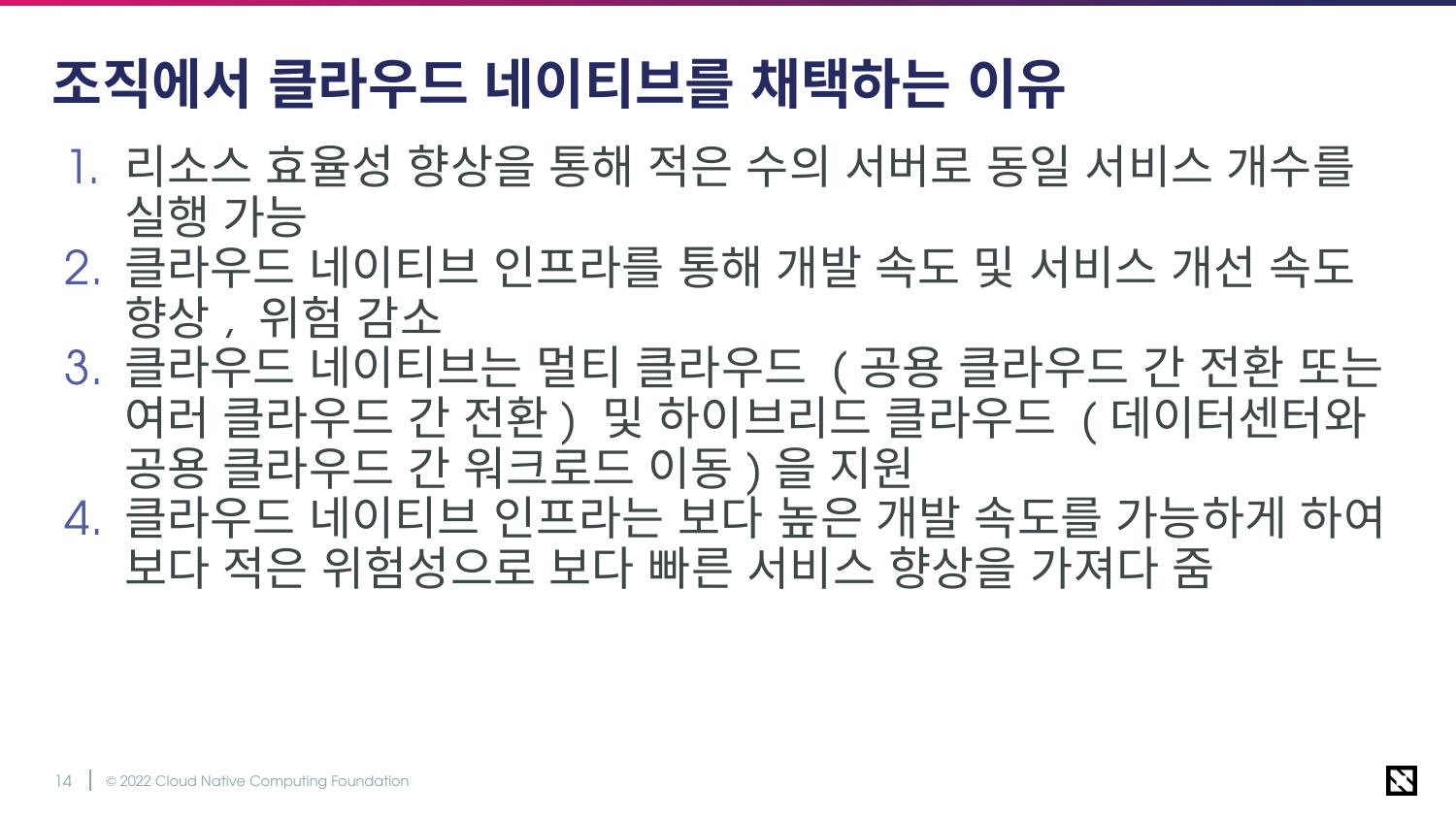

# 조직에서 클라우드 네이티브를 채택하는 이유
리소스 효율성 향상을 통해 적은 수의 서버로 동일 서비스 개수를 실행 가능
클라우드 네이티브 인프라를 통해 개발 속도 및 서비스 개선 속도 향상, 위험 감소
클라우드 네이티브는 멀티 클라우드 (공용 클라우드 간 전환 또는 여러 클라우드 간 전환) 및 하이브리드 클라우드 (데이터센터와 공용 클라우드 간 워크로드 이동)을 지원
클라우드 네이티브 인프라는 보다 높은 개발 속도를 가능하게 하여 보다 적은 위험성으로 보다 빠른 서비스 향상을 가져다 줌